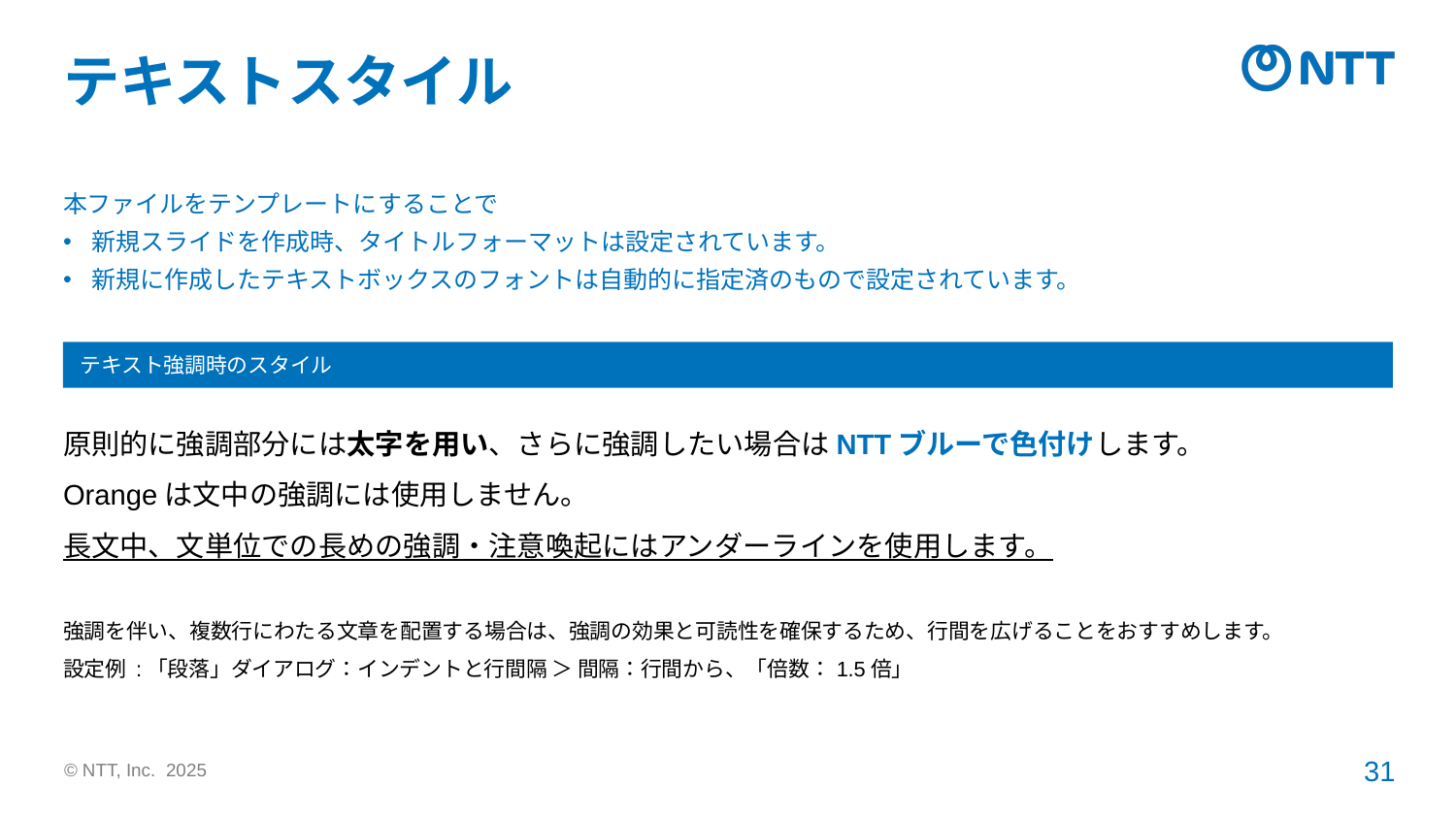

# テキストスタイル
本ファイルをテンプレートにすることで
新規スライドを作成時、タイトルフォーマットは設定されています。
新規に作成したテキストボックスのフォントは自動的に指定済のもので設定されています。
テキスト強調時のスタイル
原則的に強調部分には太字を用い、さらに強調したい場合はNTTブルーで色付けします。
Orangeは文中の強調には使用しません。
長文中、文単位での長めの強調・注意喚起にはアンダーラインを使用します。
強調を伴い、複数行にわたる文章を配置する場合は、強調の効果と可読性を確保するため、行間を広げることをおすすめします。
設定例 :「段落」ダイアログ：インデントと行間隔 ＞ 間隔：行間から、「倍数：1.5倍」